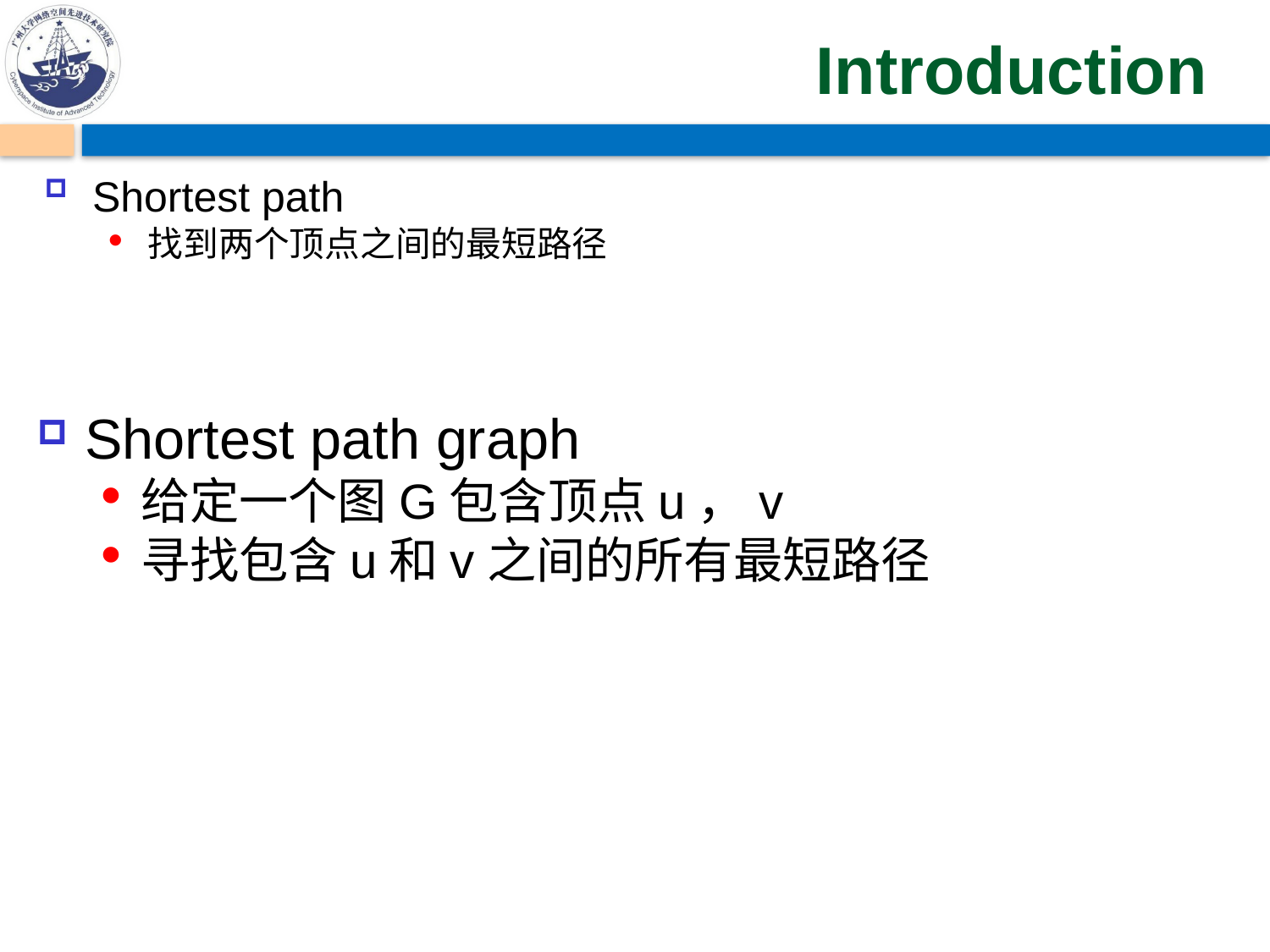

# Introduction
Shortest path
找到两个顶点之间的最短路径

Shortest path graph
给定一个图G包含顶点u，v
寻找包含u和v之间的所有最短路径
7